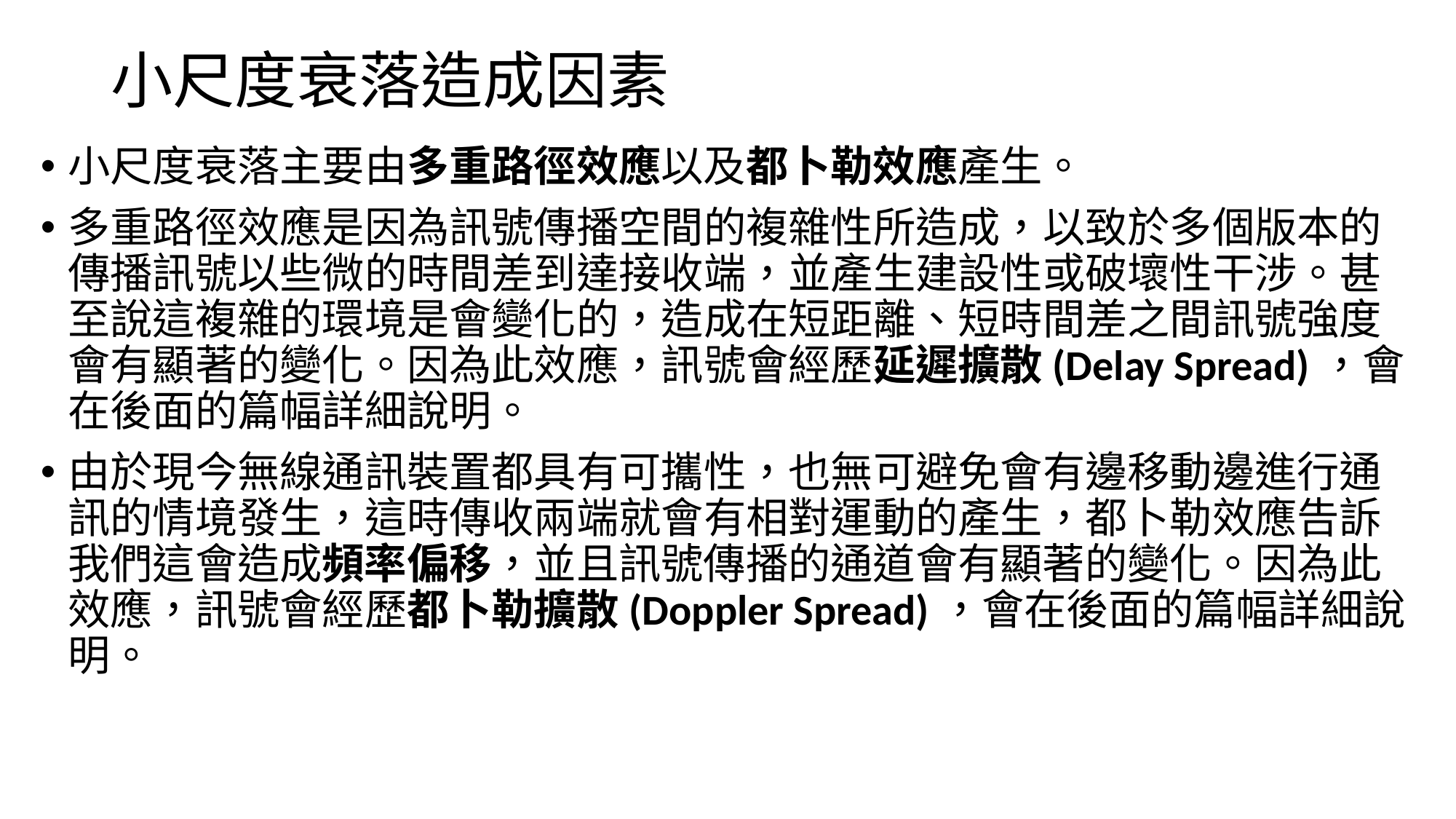

# 小尺度衰落造成因素
小尺度衰落主要由多重路徑效應以及都卜勒效應產生。
多重路徑效應是因為訊號傳播空間的複雜性所造成，以致於多個版本的傳播訊號以些微的時間差到達接收端，並產生建設性或破壞性干涉。甚至說這複雜的環境是會變化的，造成在短距離、短時間差之間訊號強度會有顯著的變化。因為此效應，訊號會經歷延遲擴散(Delay Spread)，會在後面的篇幅詳細說明。
由於現今無線通訊裝置都具有可攜性，也無可避免會有邊移動邊進行通訊的情境發生，這時傳收兩端就會有相對運動的產生，都卜勒效應告訴我們這會造成頻率偏移，並且訊號傳播的通道會有顯著的變化。因為此效應，訊號會經歷都卜勒擴散(Doppler Spread)，會在後面的篇幅詳細說明。